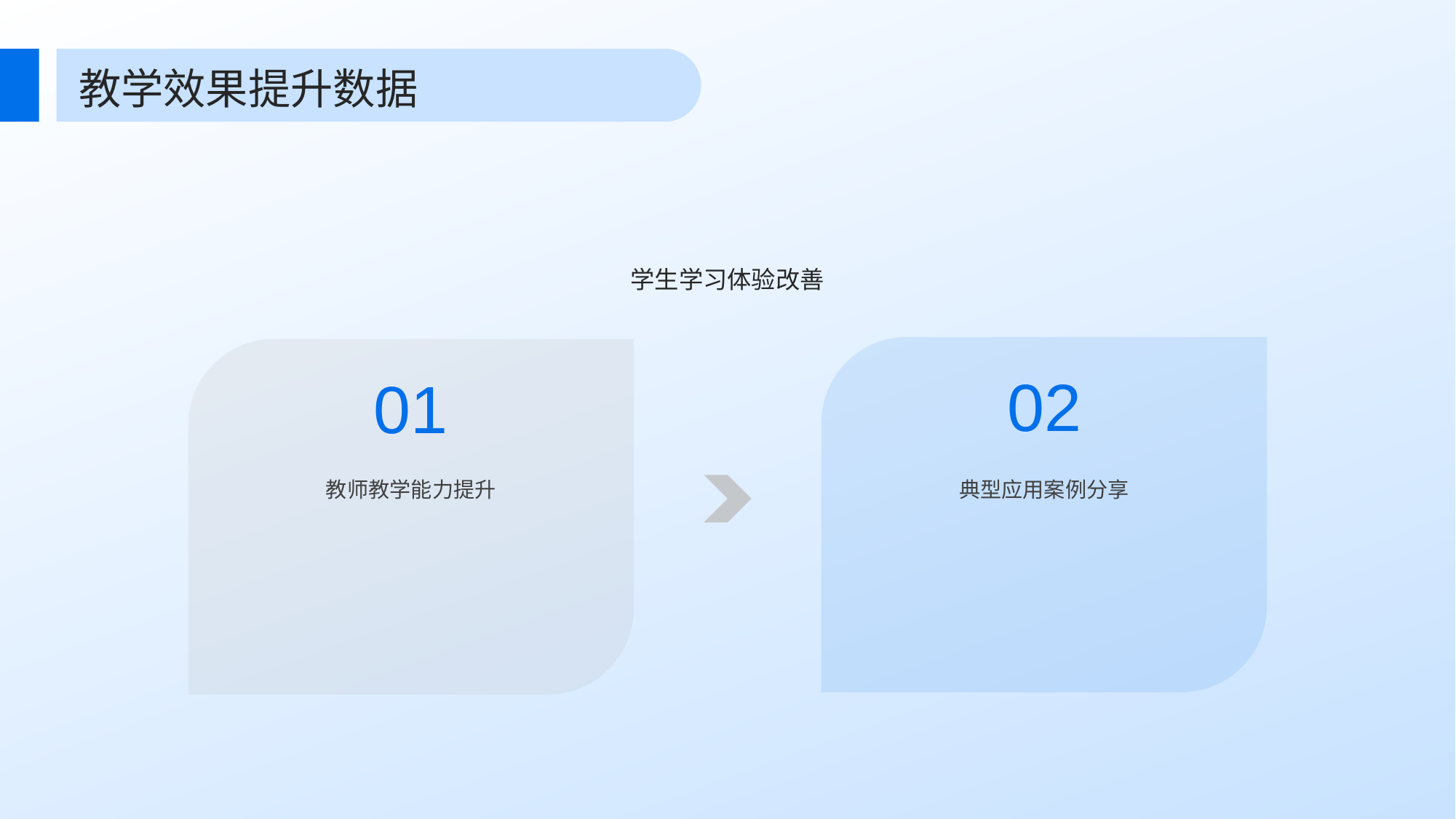

教学效果提升数据

学生学习体验改善

02
01
教师教学能力提升
典型应用案例分享